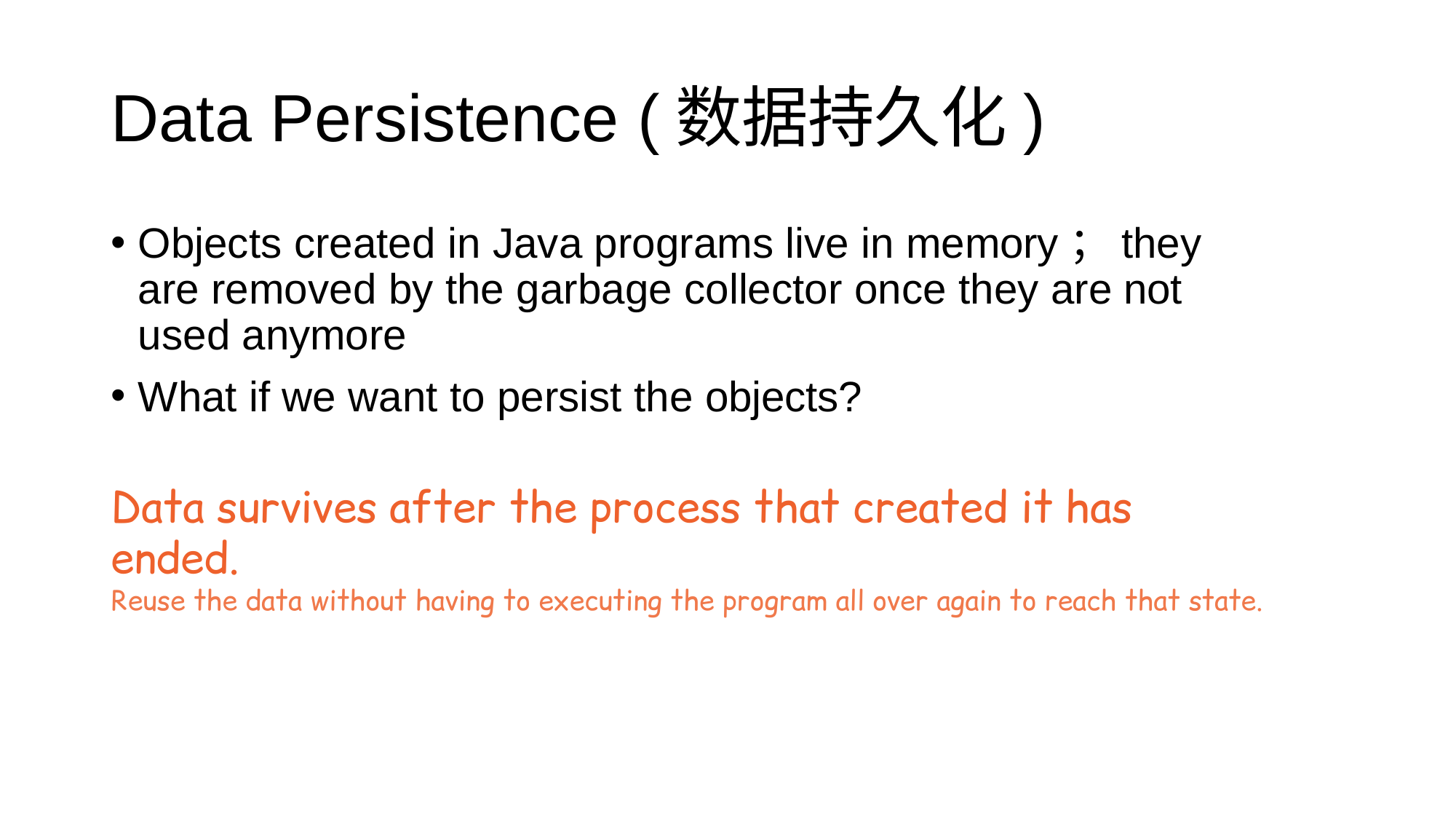

# Data Persistence (数据持久化)
Objects created in Java programs live in memory；they are removed by the garbage collector once they are not used anymore
What if we want to persist the objects?

Data survives after the process that created it has ended.
Reuse the data without having to executing the program all over again to reach that state.
63